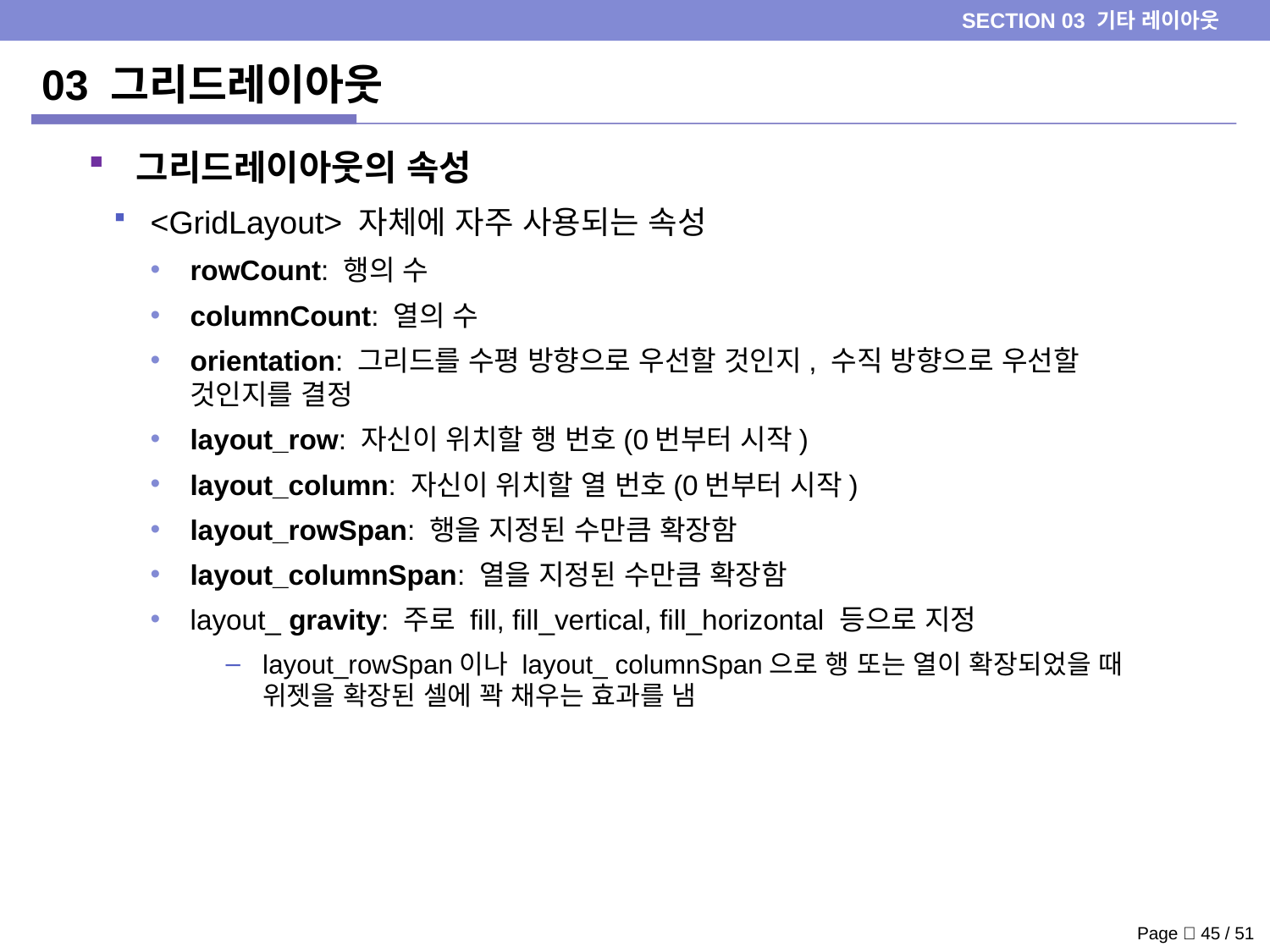

SECTION 03 기타 레이아웃
# 03 그리드레이아웃
그리드레이아웃의 속성
<GridLayout> 자체에 자주 사용되는 속성
rowCount: 행의 수
columnCount: 열의 수
orientation: 그리드를 수평 방향으로 우선할 것인지, 수직 방향으로 우선할 것인지를 결정
layout_row: 자신이 위치할 행 번호(0번부터 시작)
layout_column: 자신이 위치할 열 번호(0번부터 시작)
layout_rowSpan: 행을 지정된 수만큼 확장함
layout_columnSpan: 열을 지정된 수만큼 확장함
layout_ gravity: 주로 fill, fill_vertical, fill_horizontal 등으로 지정
layout_rowSpan이나 layout_ columnSpan으로 행 또는 열이 확장되었을 때 위젯을 확장된 셀에 꽉 채우는 효과를 냄